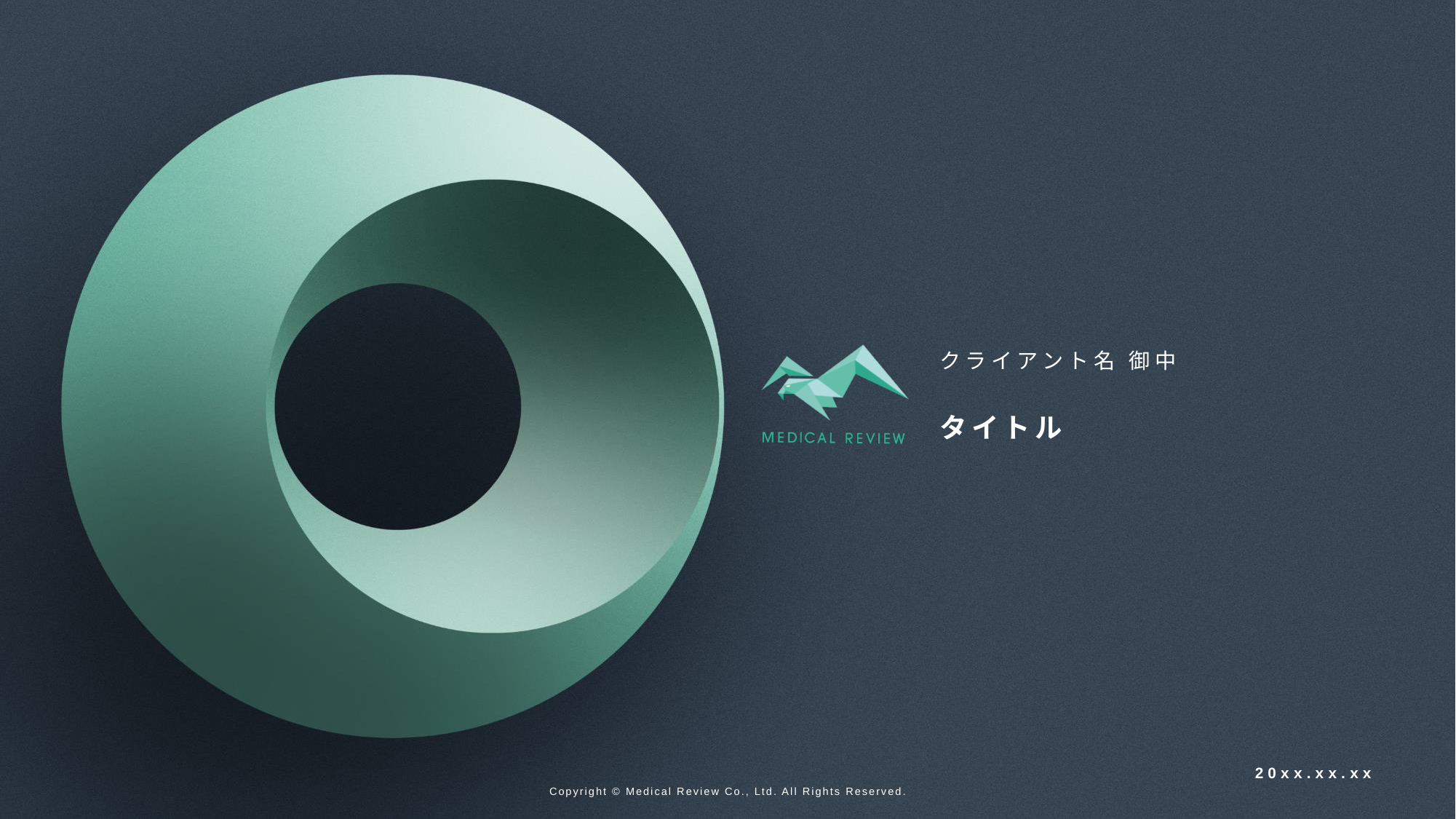

クライアント名 御中
タイトル
20xx.xx.xx
Copyright © Medical Review Co., Ltd. All Rights Reserved.